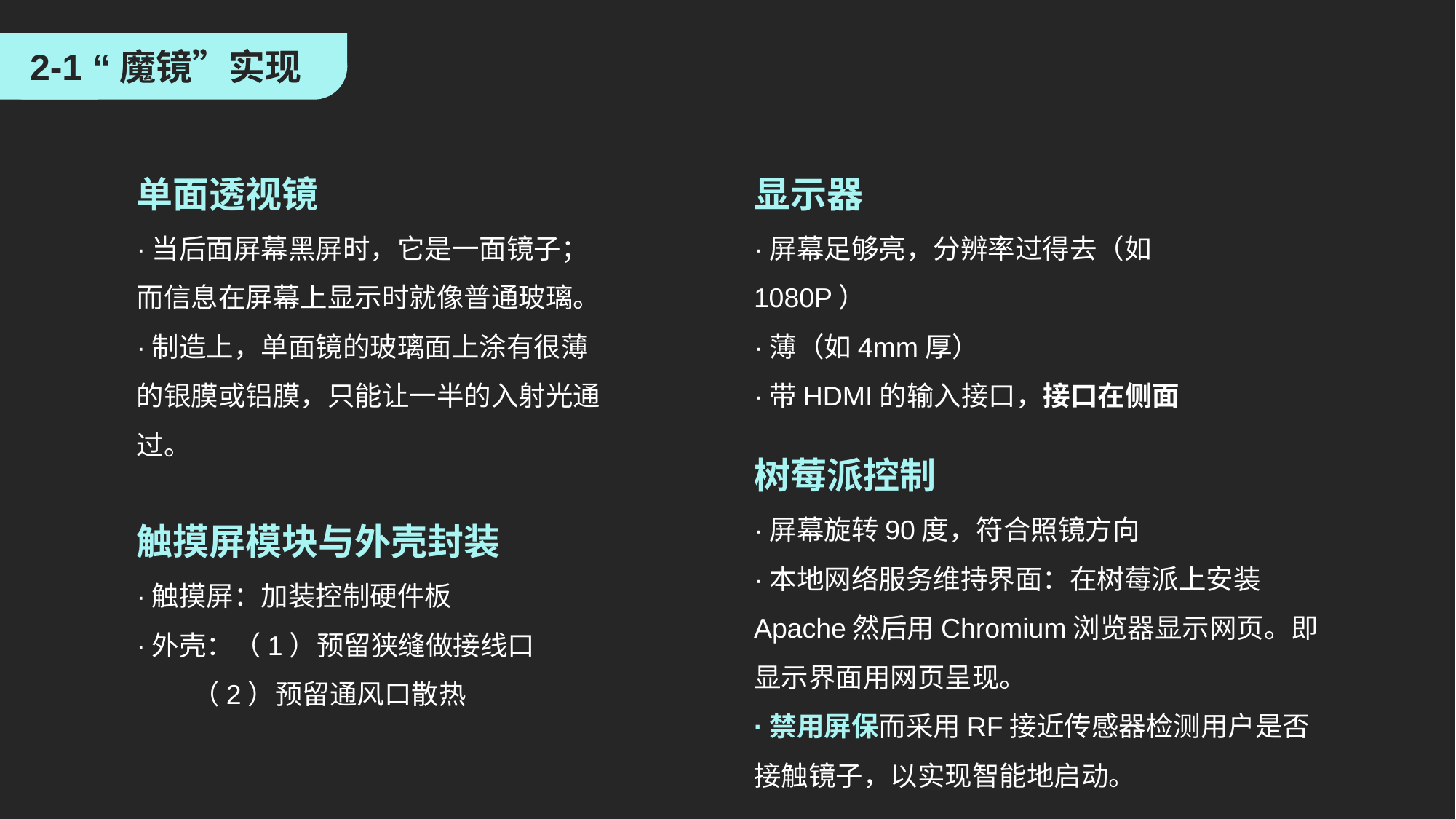

2-1 “魔镜”实现
单面透视镜
·当后面屏幕黑屏时，它是一面镜子；而信息在屏幕上显示时就像普通玻璃。
·制造上，单面镜的玻璃面上涂有很薄的银膜或铝膜，只能让一半的入射光通过。
显示器
·屏幕足够亮，分辨率过得去（如1080P）
·薄（如4mm厚）
·带HDMI的输入接口，接口在侧面
树莓派控制
·屏幕旋转90度，符合照镜方向
·本地网络服务维持界面：在树莓派上安装Apache然后用Chromium浏览器显示网页。即显示界面用网页呈现。
·禁用屏保而采用RF接近传感器检测用户是否接触镜子，以实现智能地启动。
触摸屏模块与外壳封装
·触摸屏：加装控制硬件板
·外壳：（1）预留狭缝做接线口
        （2）预留通风口散热